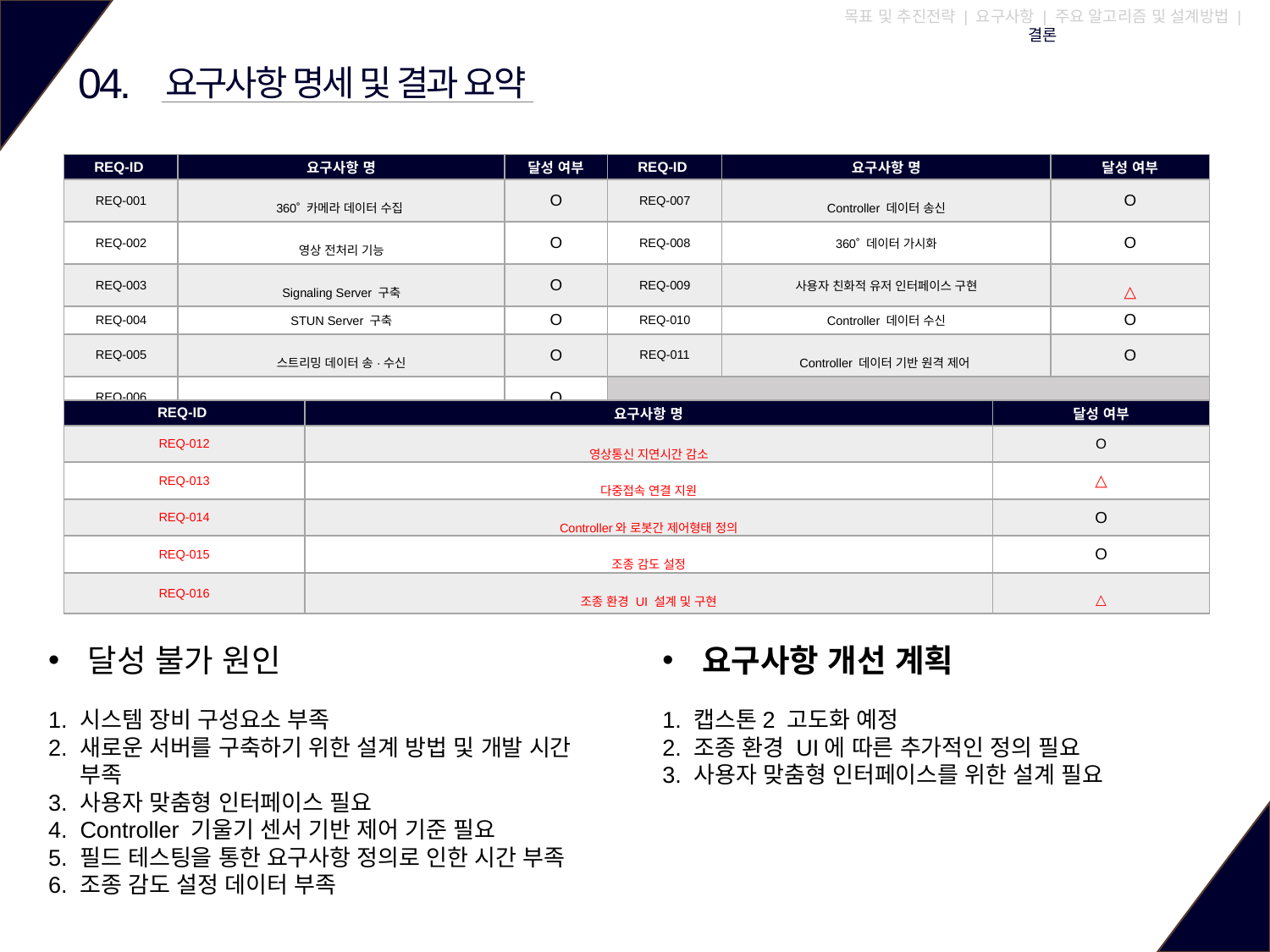

목표 및 추진전략 | 요구사항 | 주요 알고리즘 및 설계방법 | 결론
04.
요구사항 명세 및 결과 요약
| REQ-ID | 요구사항 명 | 달성 여부 | REQ-ID | 요구사항 명 | 달성 여부 |
| --- | --- | --- | --- | --- | --- |
| REQ-001 | 360˚ 카메라 데이터 수집 | O | REQ-007 | Controller 데이터 송신 | O |
| REQ-002 | 영상 전처리 기능 | O | REQ-008 | 360˚ 데이터 가시화 | O |
| REQ-003 | Signaling Server 구축 | O | REQ-009 | 사용자 친화적 유저 인터페이스 구현 | △ |
| REQ-004 | STUN Server 구축 | O | REQ-010 | Controller 데이터 수신 | O |
| REQ-005 | 스트리밍 데이터 송·수신 | O | REQ-011 | Controller 데이터 기반 원격 제어 | O |
| REQ-006 | Controller 데이터 수집 | O |  |  |  |
| REQ-ID | 요구사항 명 | 달성 여부 |
| --- | --- | --- |
| REQ-012 | 영상통신 지연시간 감소 | O |
| REQ-013 | 다중접속 연결 지원 | △ |
| REQ-014 | Controller와 로봇간 제어형태 정의 | O |
| REQ-015 | 조종 감도 설정 | O |
| REQ-016 | 조종 환경 UI 설계 및 구현 | △ |
달성 불가 원인
요구사항 개선 계획
시스템 장비 구성요소 부족
새로운 서버를 구축하기 위한 설계 방법 및 개발 시간 부족
사용자 맞춤형 인터페이스 필요
Controller 기울기 센서 기반 제어 기준 필요
필드 테스팅을 통한 요구사항 정의로 인한 시간 부족
조종 감도 설정 데이터 부족
캡스톤2 고도화 예정
조종 환경 UI에 따른 추가적인 정의 필요
사용자 맞춤형 인터페이스를 위한 설계 필요